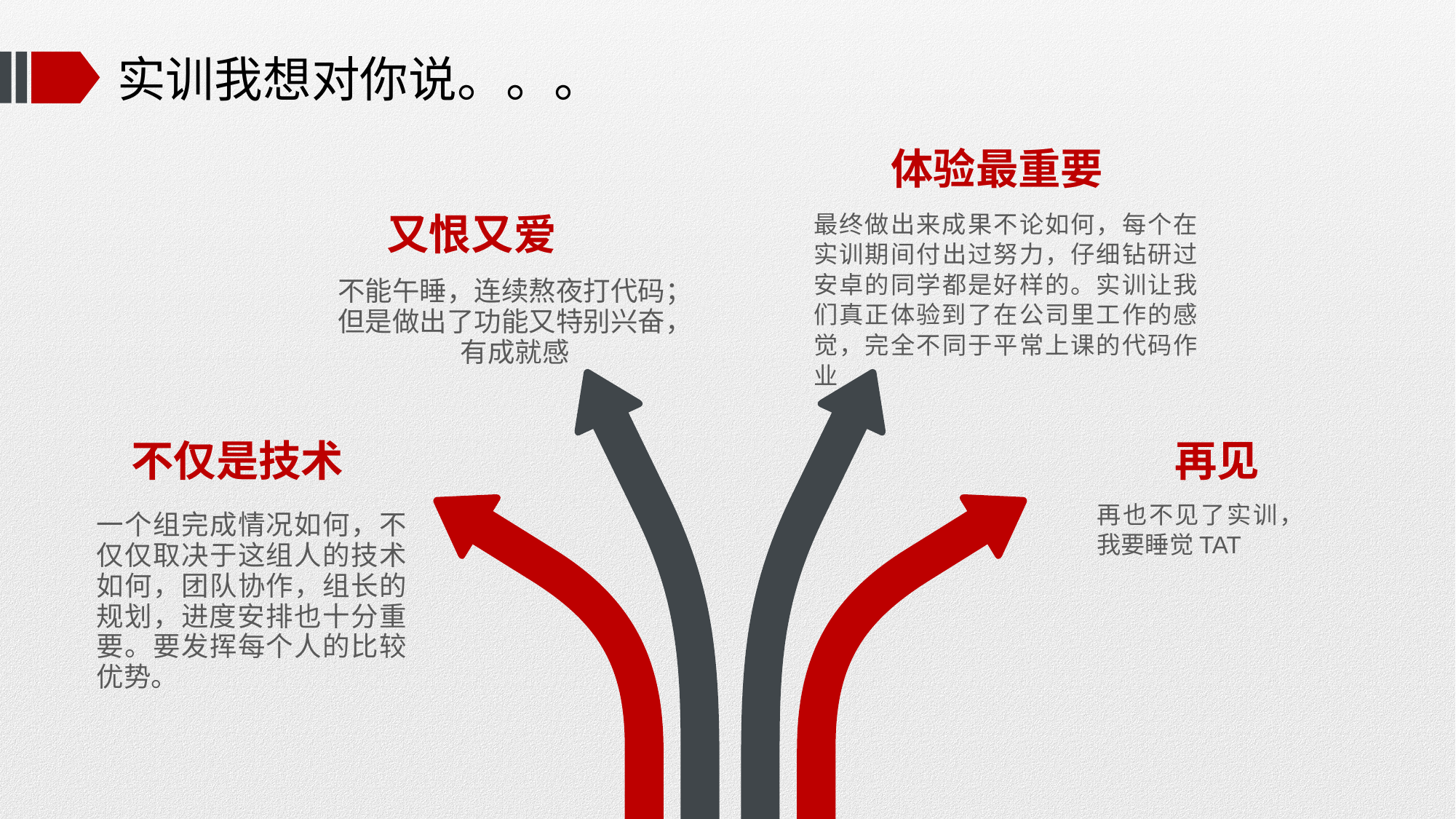

# 实训我想对你说。。。
体验最重要
最终做出来成果不论如何，每个在实训期间付出过努力，仔细钻研过安卓的同学都是好样的。实训让我们真正体验到了在公司里工作的感觉，完全不同于平常上课的代码作业
又恨又爱
不能午睡，连续熬夜打代码；
但是做出了功能又特别兴奋，有成就感

不仅是技术
再见

再也不见了实训，我要睡觉TAT
一个组完成情况如何，不仅仅取决于这组人的技术如何，团队协作，组长的规划，进度安排也十分重要。要发挥每个人的比较优势。